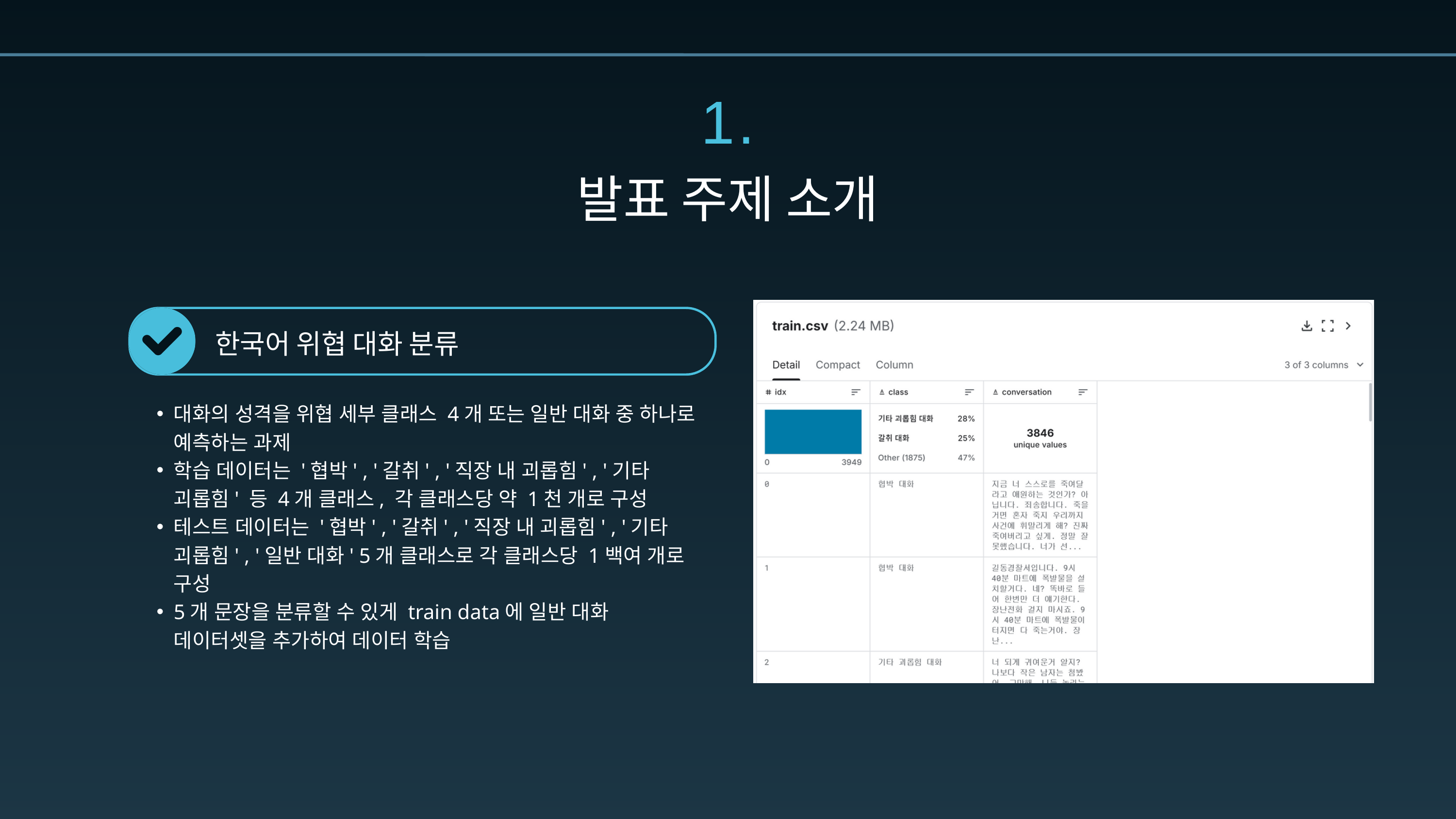

1.
발표 주제 소개

한국어 위협 대화 분류
대화의 성격을 위협 세부 클래스 4개 또는 일반 대화 중 하나로 예측하는 과제
학습 데이터는 '협박' , '갈취' , '직장 내 괴롭힘' , '기타 괴롭힘' 등 4개 클래스, 각 클래스당 약 1천 개로 구성
테스트 데이터는 '협박' , '갈취' , '직장 내 괴롭힘' , '기타 괴롭힘' , '일반 대화' 5개 클래스로 각 클래스당 1백여 개로 구성
5개 문장을 분류할 수 있게 train data에 일반 대화 데이터셋을 추가하여 데이터 학습